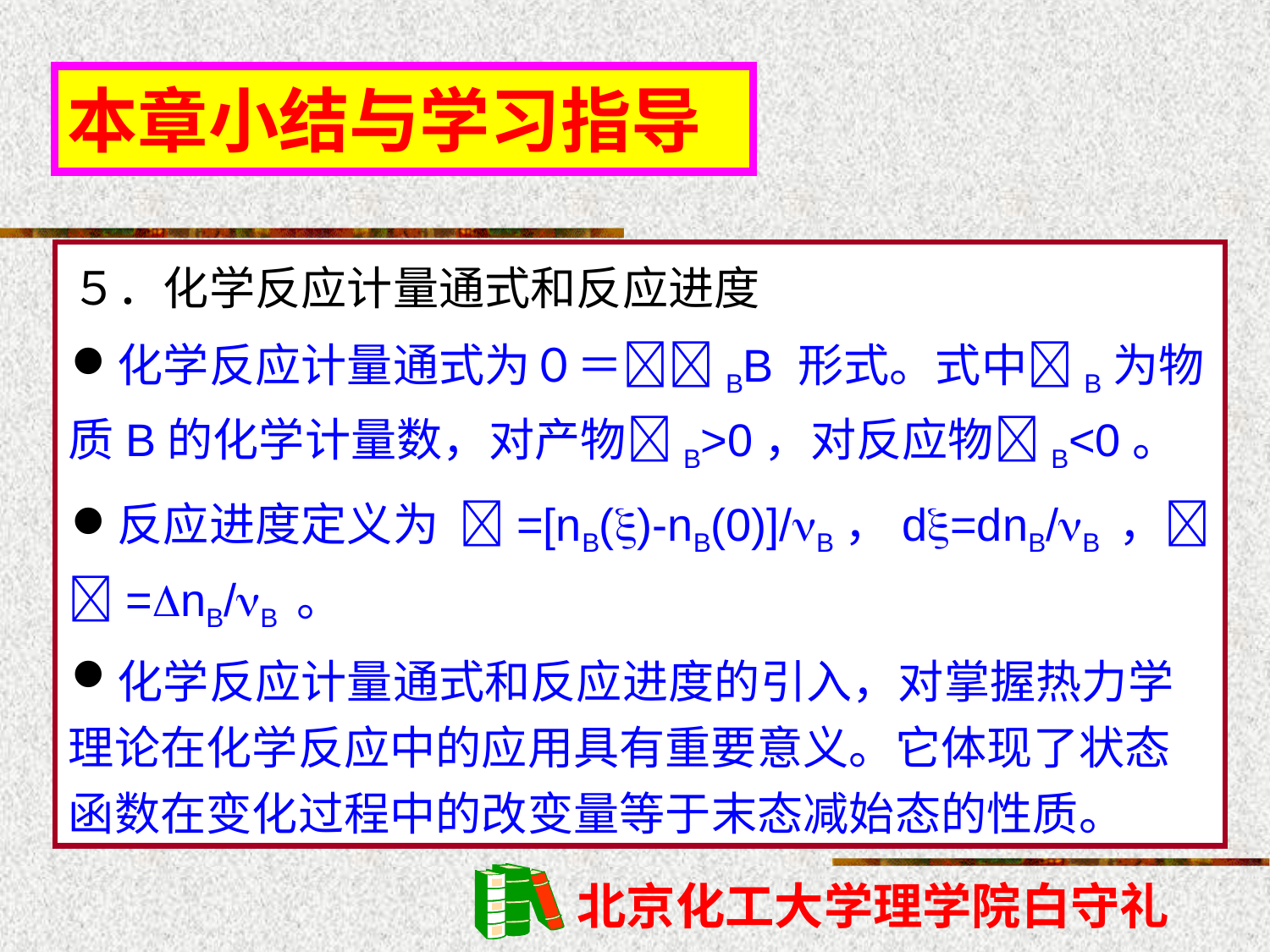

本章小结与学习指导
５．化学反应计量通式和反应进度
化学反应计量通式为０＝∑νBB 形式。式中νB为物质B的化学计量数，对产物νB>0，对反应物νB<0。
反应进度定义为  ξ=[nB(ξ)-nB(0)]/νB，dξ=dnB/νB ，Δξ=ΔnB/νB 。
化学反应计量通式和反应进度的引入，对掌握热力学理论在化学反应中的应用具有重要意义。它体现了状态函数在变化过程中的改变量等于末态减始态的性质。